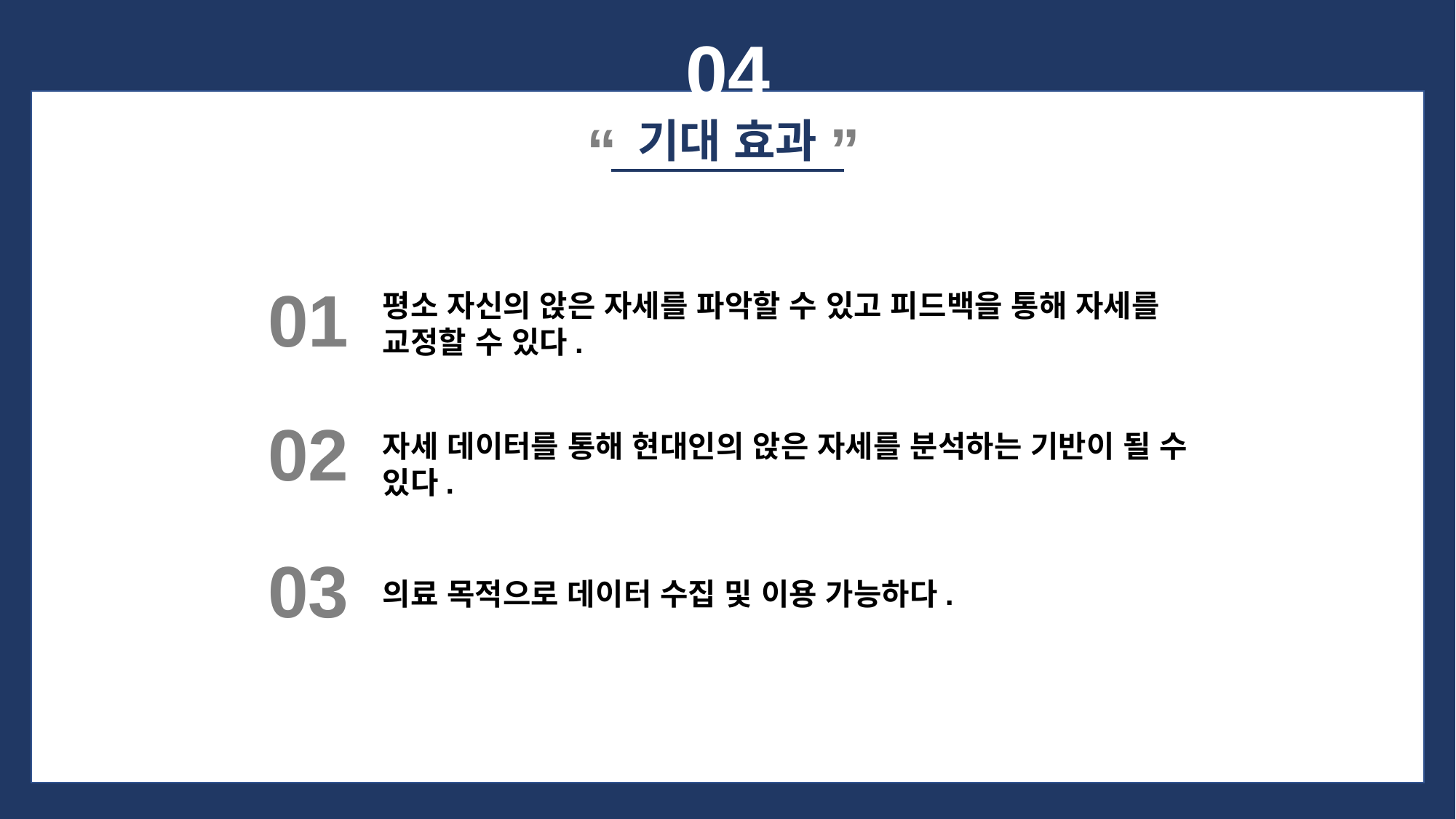

04

”
“
기대 효과
01
평소 자신의 앉은 자세를 파악할 수 있고 피드백을 통해 자세를 교정할 수 있다.
02
자세 데이터를 통해 현대인의 앉은 자세를 분석하는 기반이 될 수 있다.
03
의료 목적으로 데이터 수집 및 이용 가능하다.